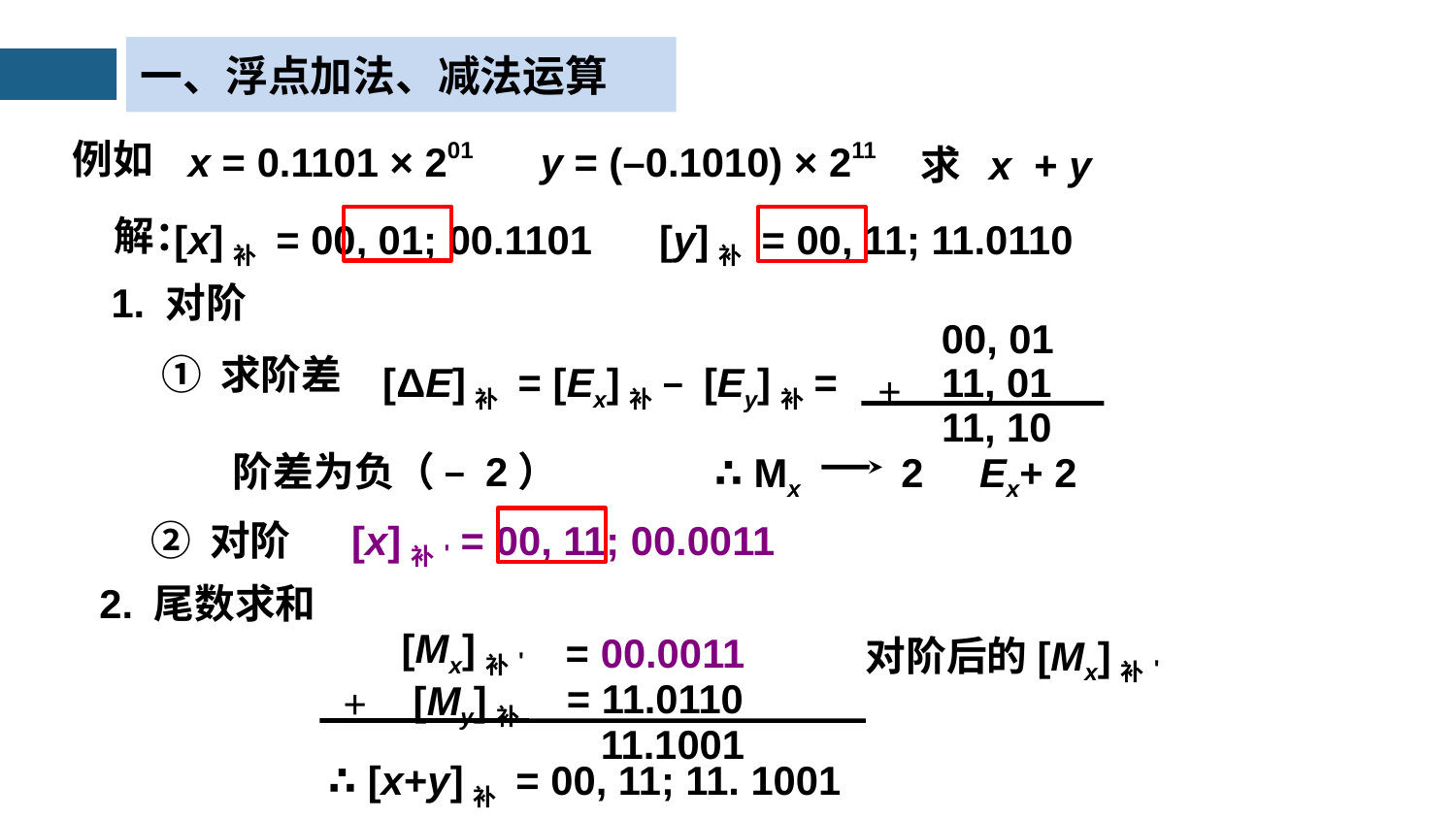

一、浮点加法、减法运算
例如
x = 0.1101 × 201      y = (–0.1010) × 211
求  x  + y
解：
[x]补 = 00, 01; 00.1101      [y]补 = 00, 11; 11.0110

1. 对阶
00, 01
① 求阶差
[ΔE]补 = [Ex]补 – [Ey]补=
11, 01
+
11, 10

阶差为负（ – 2）
∴ Mx         2     Ex+ 2

② 对阶
[x]补' = 00, 11; 00.0011

2. 尾数求和
[Mx]补'
= 00.0011
对阶后的[Mx]补'
= 11.0110
 [My]补
+
11.1001

∴ [x+y]补 = 00, 11; 11. 1001